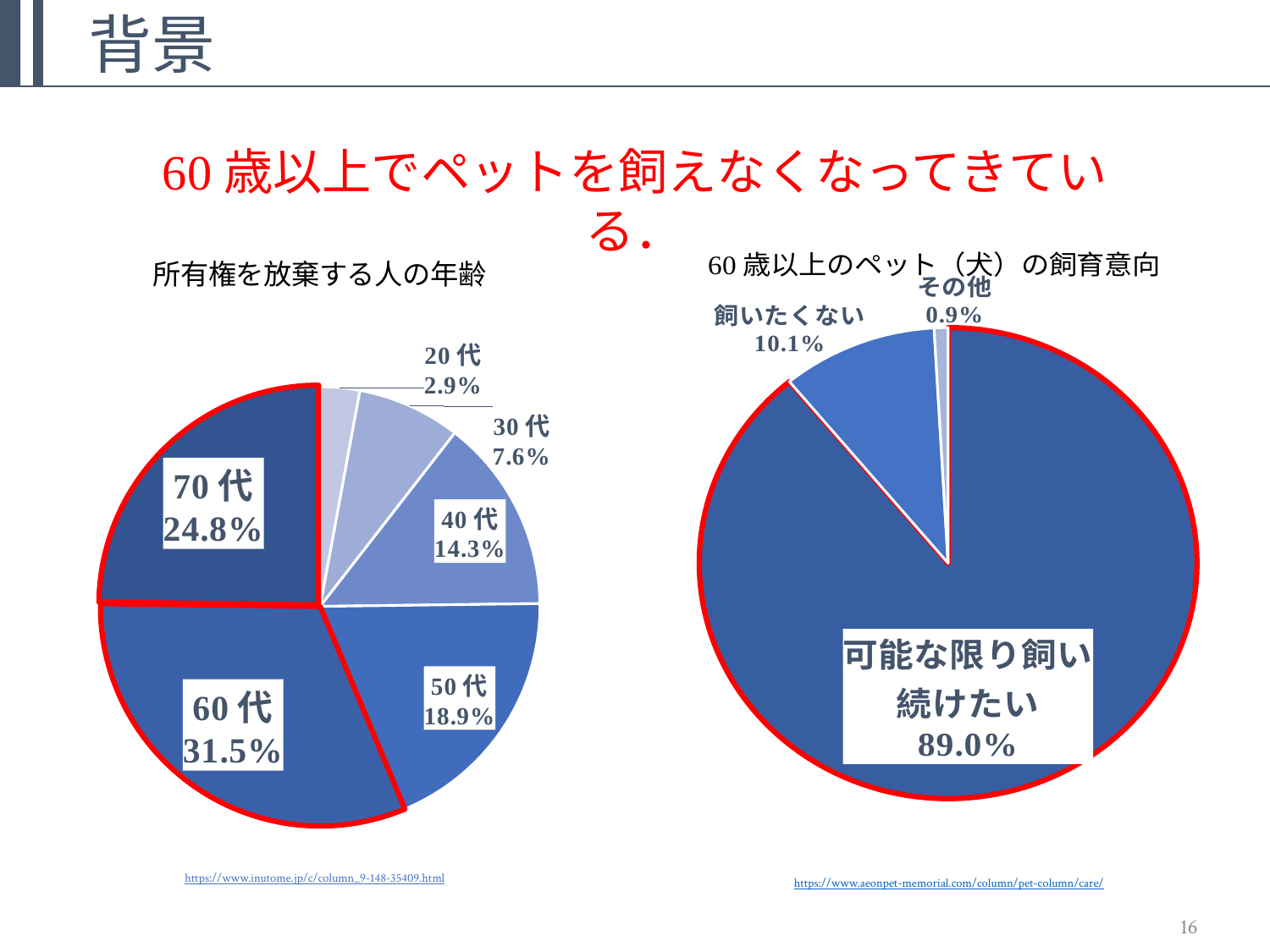

背景

### Chart: 60歳以上のペット（犬）の飼育意向

| Category | 60歳以上のペット（犬）の飼育意向 [%] |
|---|---|
| 可能な限り飼い続けたい | 0.89 |
| 飼いたくない | 0.101 |
| その他 | 0.009 |
https://www.aeonpet-memorial.com/column/pet-column/care/
60歳以上でペットを飼えなくなってきている．

### Chart:

| Category | 所有権を放棄する人の年齢 |
|---|---|
| 20代 | 0.029 |
| 30代 | 0.076 |
| 40代 | 0.143 |
| 50代 | 0.189 |
| 60代 | 0.315 |
| 70代 | 0.248 |
https://www.inutome.jp/c/column_9-148-35409.html
16